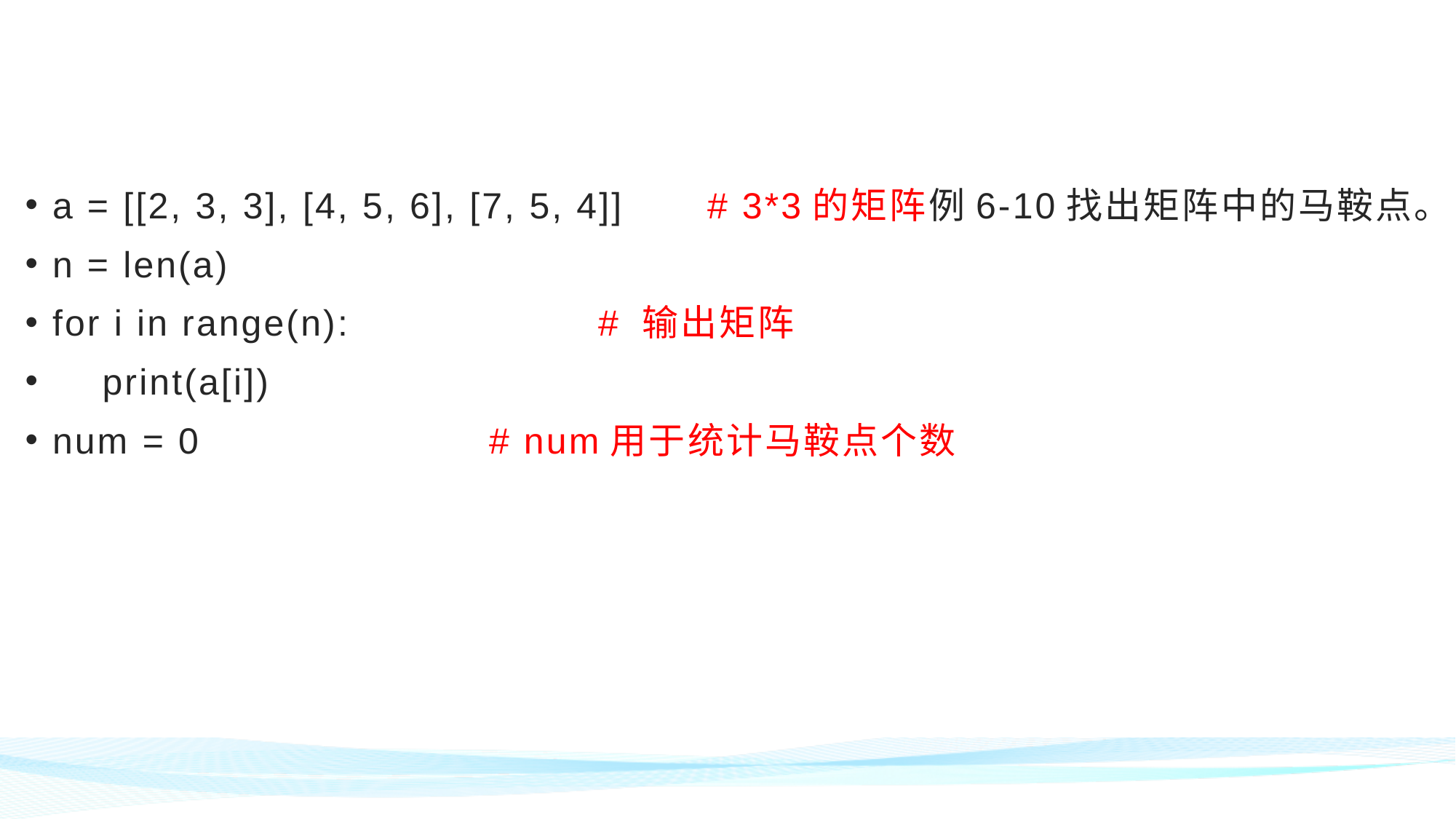

a = [[2, 3, 3], [4, 5, 6], [7, 5, 4]]	# 3*3的矩阵例6-10找出矩阵中的马鞍点。
n = len(a)
for i in range(n):			# 输出矩阵
    print(a[i])
num = 0				# num用于统计马鞍点个数

98